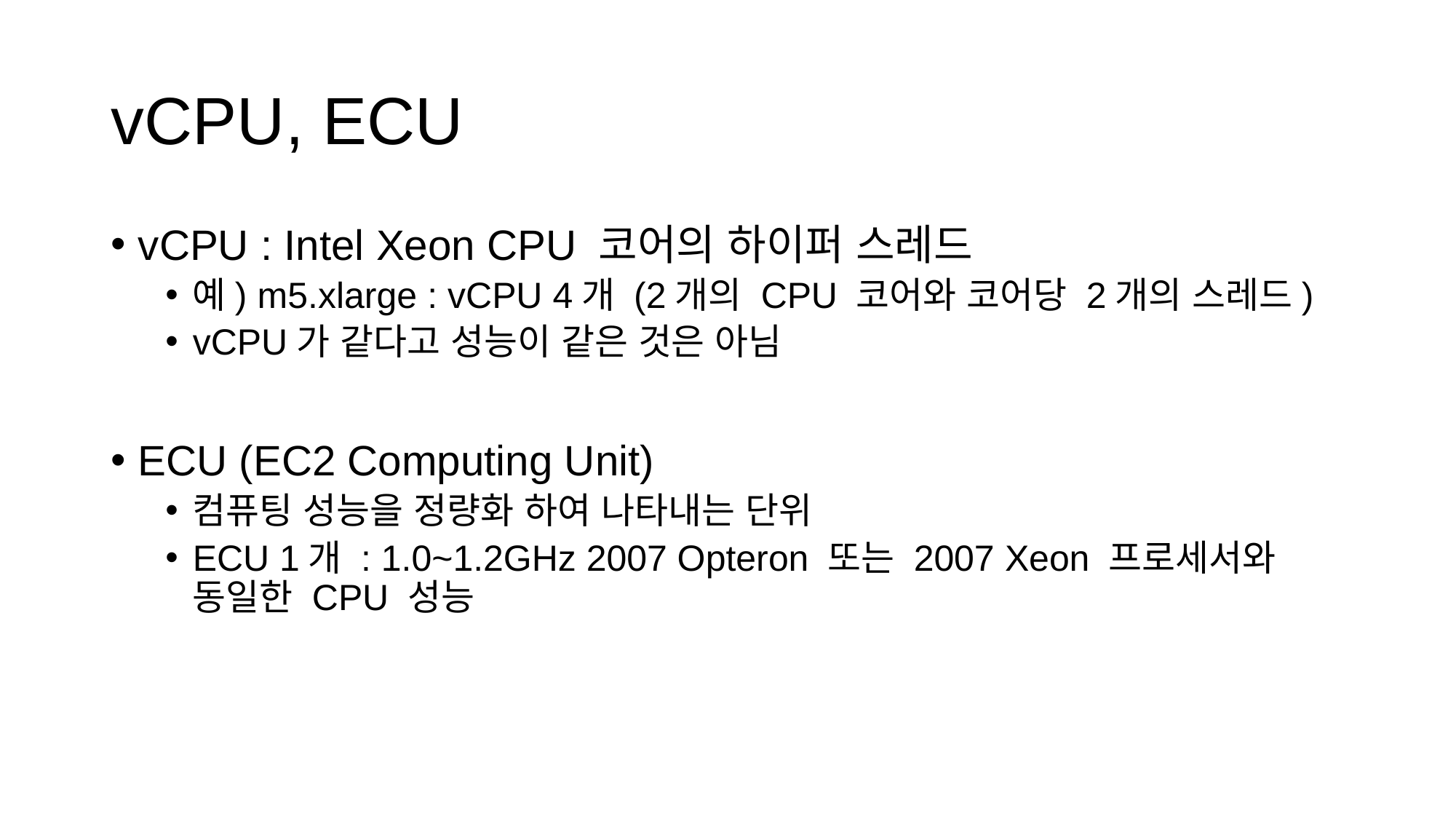

# vCPU, ECU
vCPU : Intel Xeon CPU 코어의 하이퍼 스레드
예) m5.xlarge : vCPU 4개 (2개의 CPU 코어와 코어당 2개의 스레드)
vCPU가 같다고 성능이 같은 것은 아님

ECU (EC2 Computing Unit)
컴퓨팅 성능을 정량화 하여 나타내는 단위
ECU 1개 : 1.0~1.2GHz 2007 Opteron 또는 2007 Xeon 프로세서와 동일한 CPU 성능